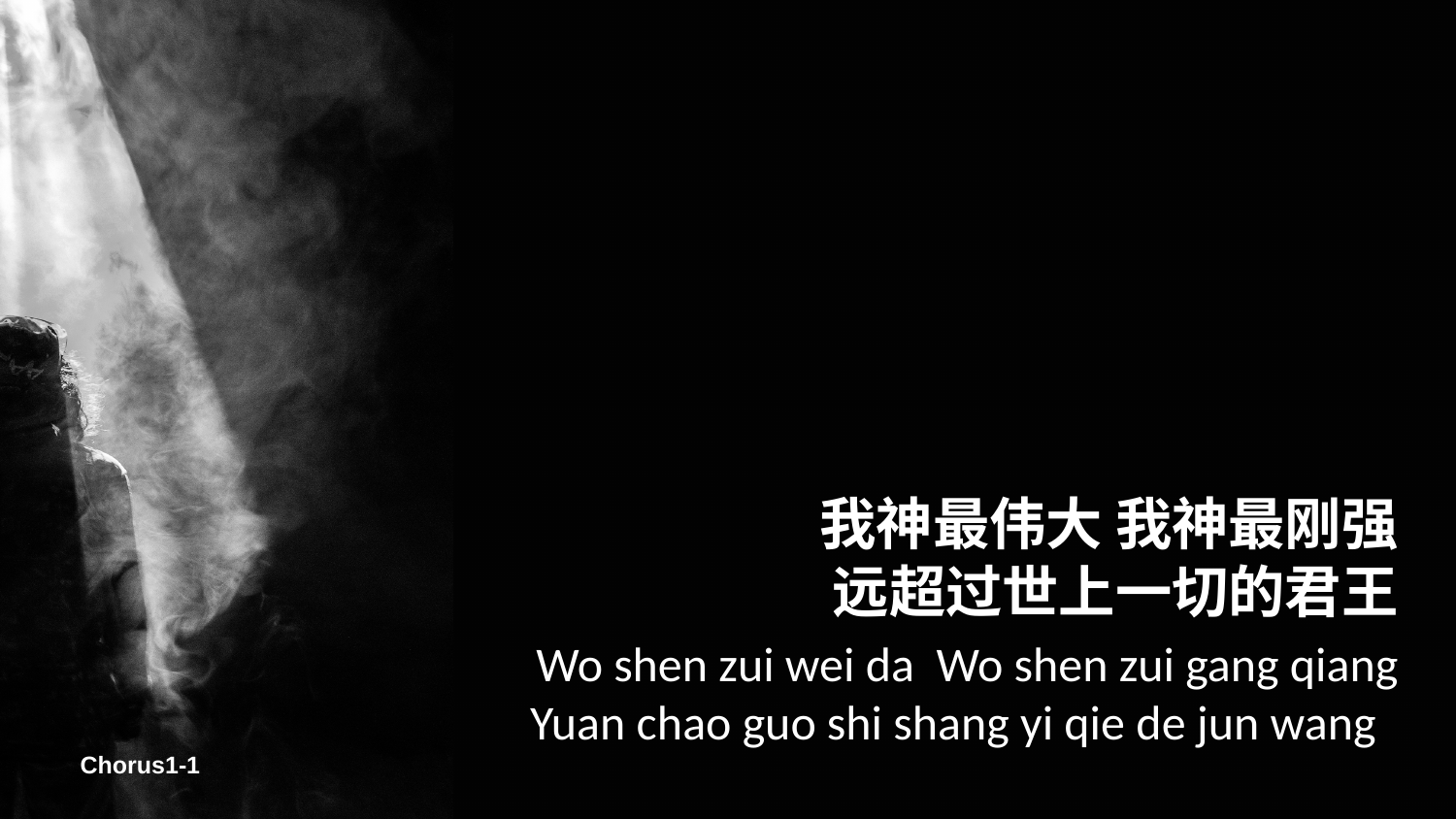

我神最伟大 我神最刚强
远超过世上一切的君王

Wo shen zui wei da  Wo shen zui gang qiang
Yuan chao guo shi shang yi qie de jun wang

Chorus1-1